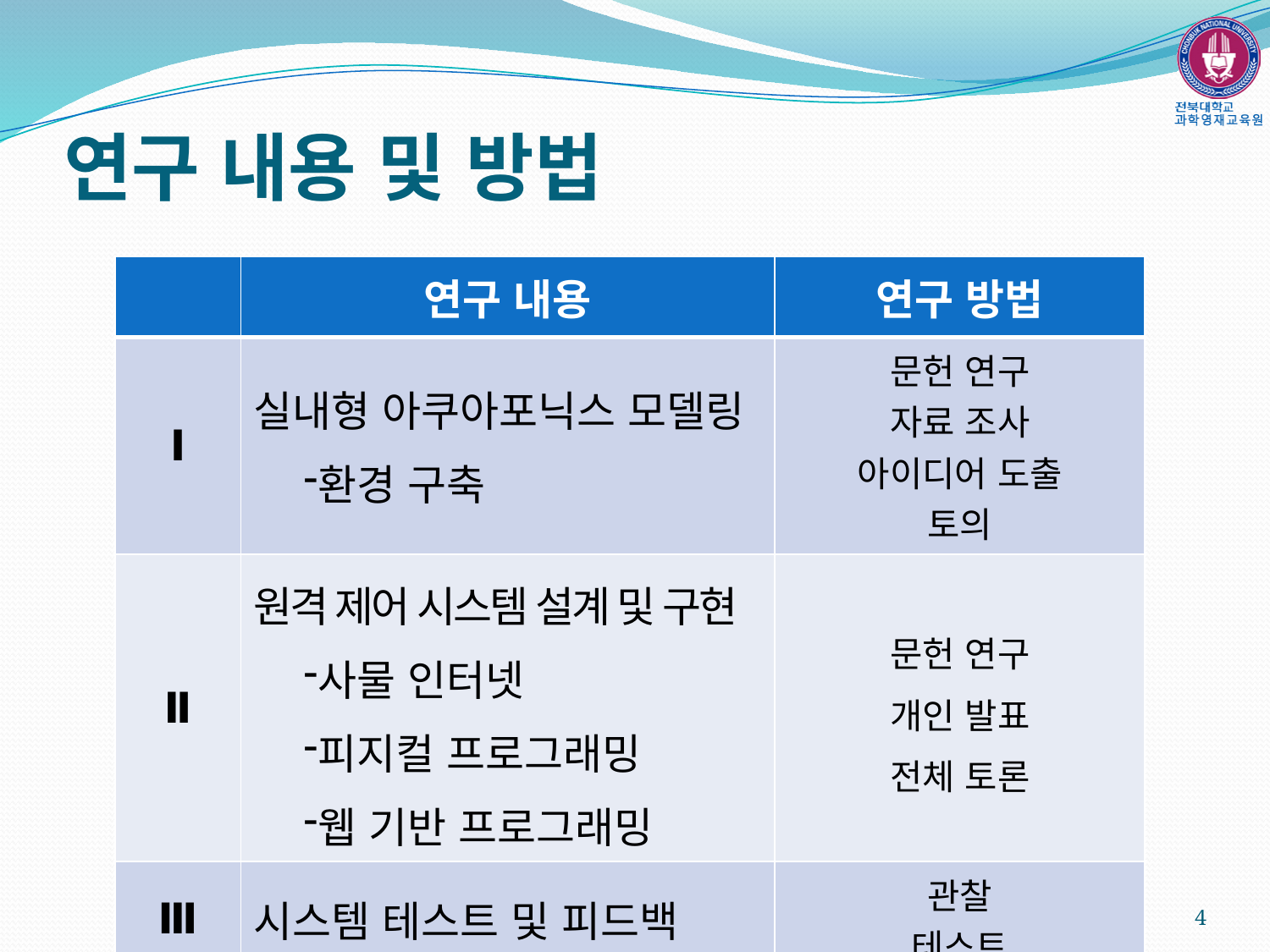

# 연구 내용 및 방법
|  | 연구 내용 | 연구 방법 |
| --- | --- | --- |
| Ⅰ | 실내형 아쿠아포닉스 모델링 환경 구축 | 문헌 연구 자료 조사 아이디어 도출 토의 |
| Ⅱ | 원격 제어 시스템 설계 및 구현 사물 인터넷 피지컬 프로그래밍 웹 기반 프로그래밍 | 문헌 연구 개인 발표 전체 토론 |
| Ⅲ | 시스템 테스트 및 피드백 | 관찰 테스트 |
4